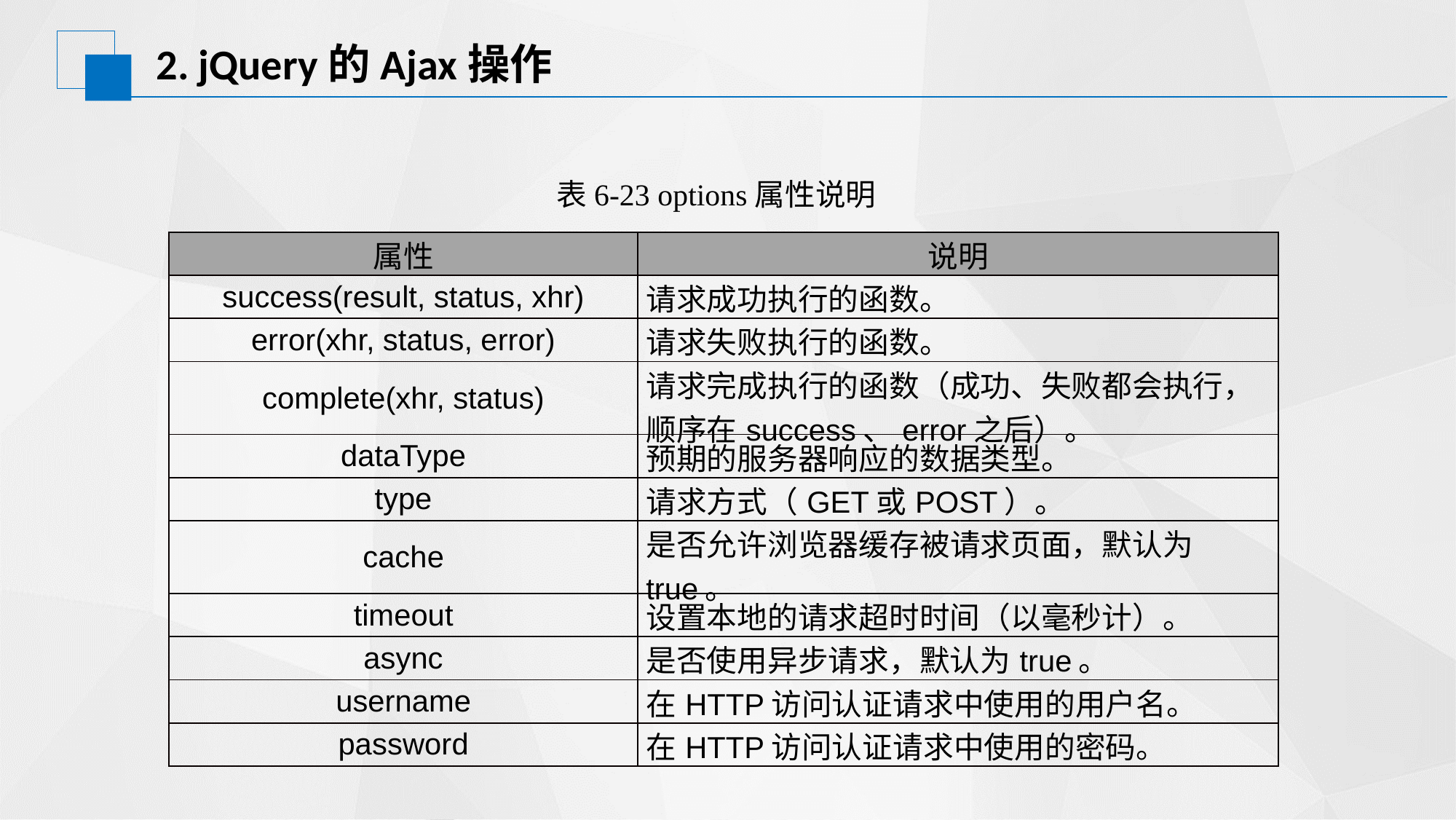

# 2. jQuery的Ajax操作
表6-23 options属性说明
| 属性 | 说明 |
| --- | --- |
| success(result, status, xhr) | 请求成功执行的函数。 |
| error(xhr, status, error) | 请求失败执行的函数。 |
| complete(xhr, status) | 请求完成执行的函数（成功、失败都会执行，顺序在success、error之后）。 |
| dataType | 预期的服务器响应的数据类型。 |
| type | 请求方式（GET或POST）。 |
| cache | 是否允许浏览器缓存被请求页面，默认为true。 |
| timeout | 设置本地的请求超时时间（以毫秒计）。 |
| async | 是否使用异步请求，默认为true。 |
| username | 在HTTP访问认证请求中使用的用户名。 |
| password | 在HTTP访问认证请求中使用的密码。 |